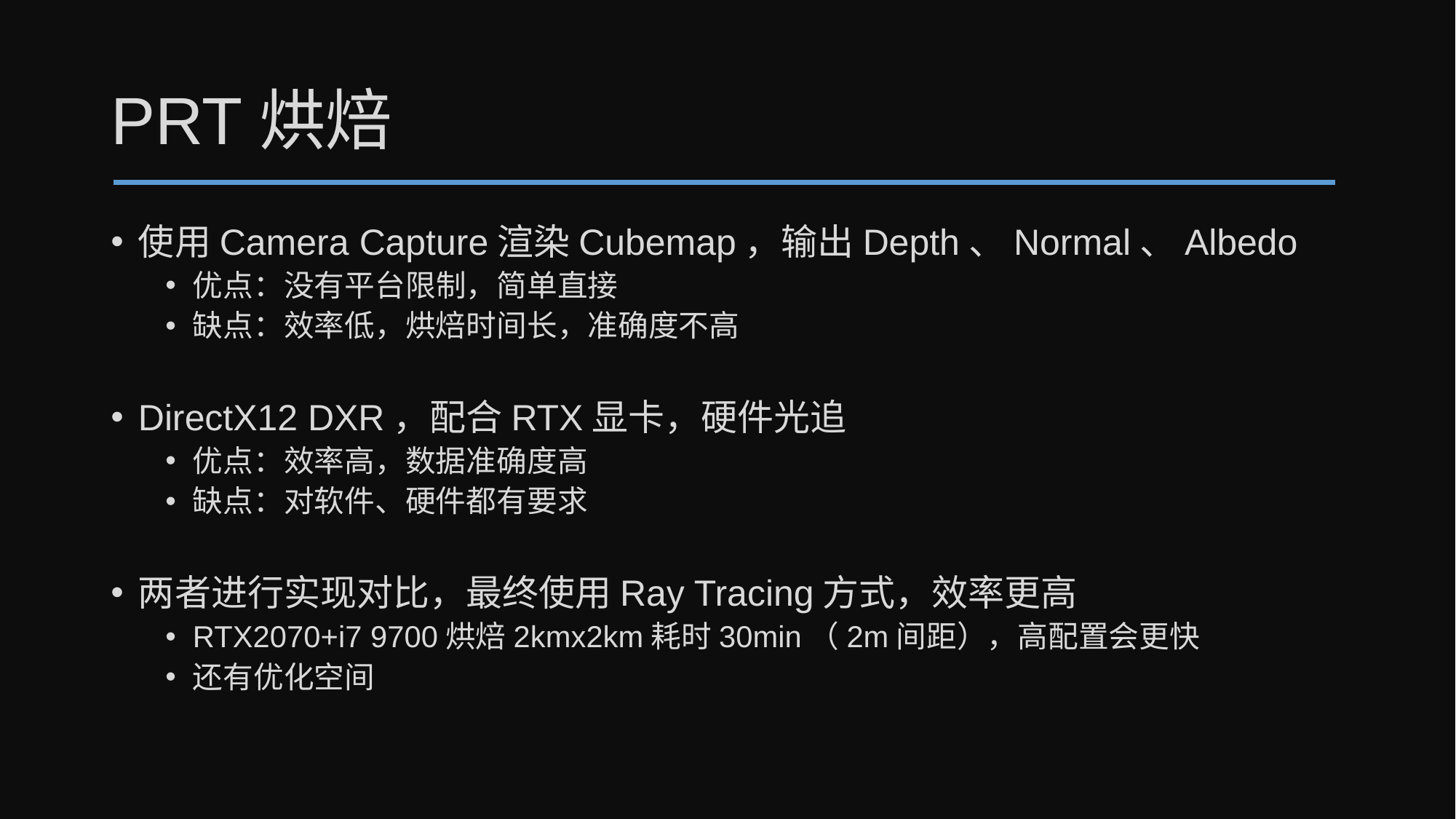

# PRT烘焙
使用Camera Capture渲染Cubemap，输出Depth、Normal、Albedo
优点：没有平台限制，简单直接
缺点：效率低，烘焙时间长，准确度不高

DirectX12 DXR，配合RTX显卡，硬件光追
优点：效率高，数据准确度高
缺点：对软件、硬件都有要求

两者进行实现对比，最终使用Ray Tracing方式，效率更高
RTX2070+i7 9700烘焙2kmx2km耗时30min（2m间距），高配置会更快
还有优化空间